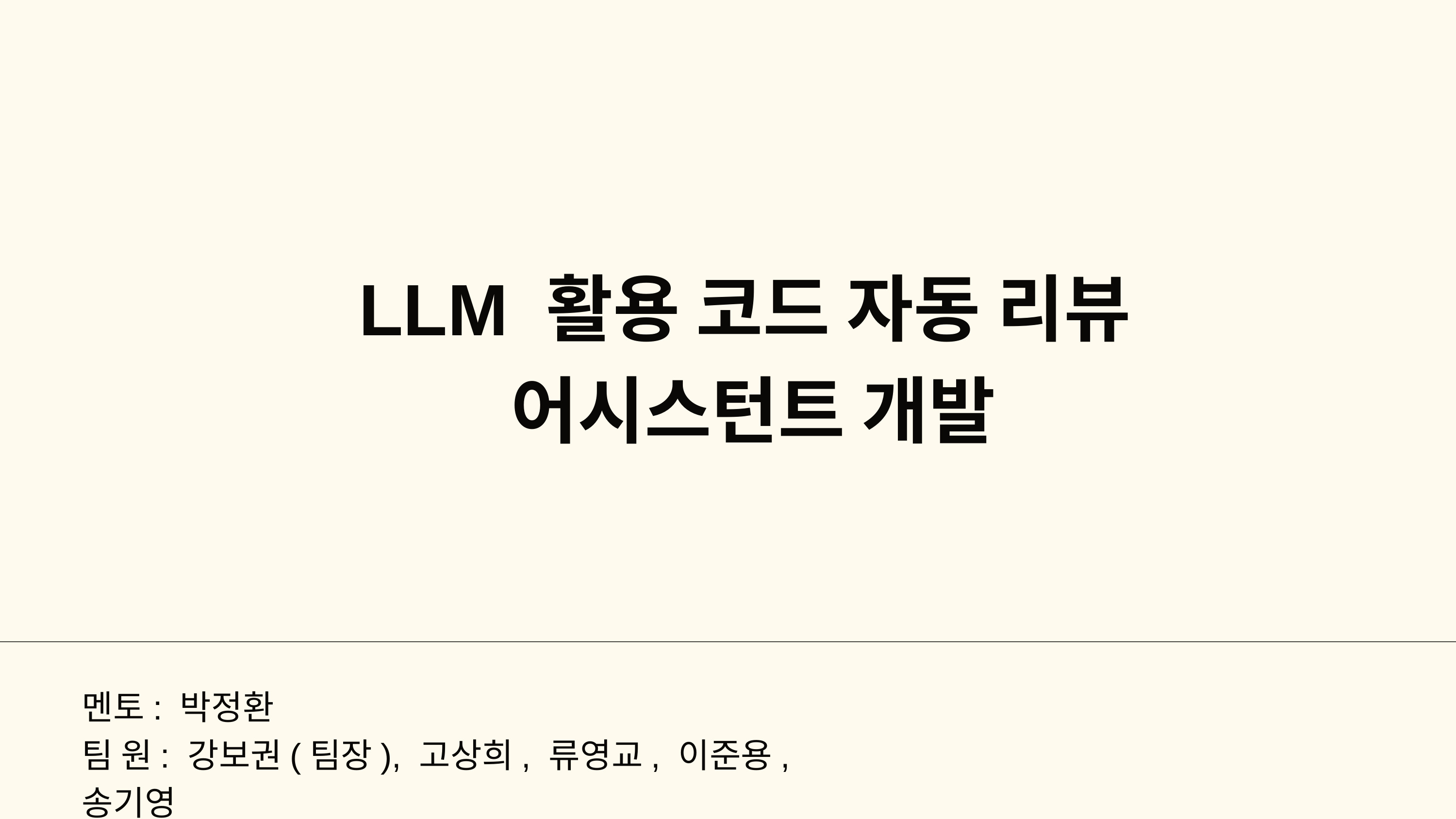

LLM 활용 코드 자동 리뷰
어시스턴트 개발

멘토: 박정환
팀 원: 강보권(팀장), 고상희, 류영교, 이준용, 송기영